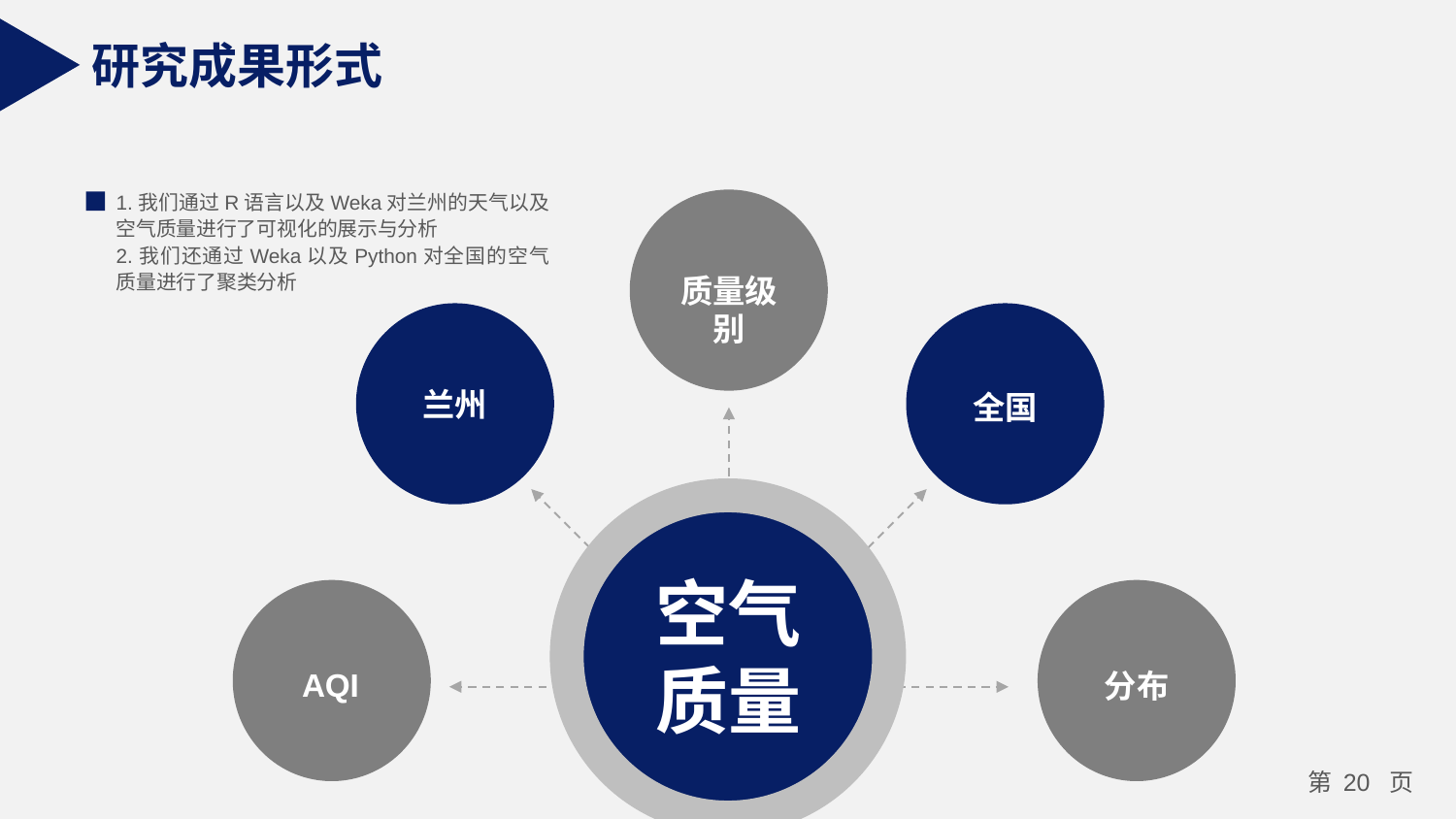

研究成果形式
1.我们通过R语言以及Weka对兰州的天气以及空气质量进行了可视化的展示与分析
2.我们还通过Weka以及Python对全国的空气质量进行了聚类分析

质量级别

兰州
全国

空气质量

AQI
分布